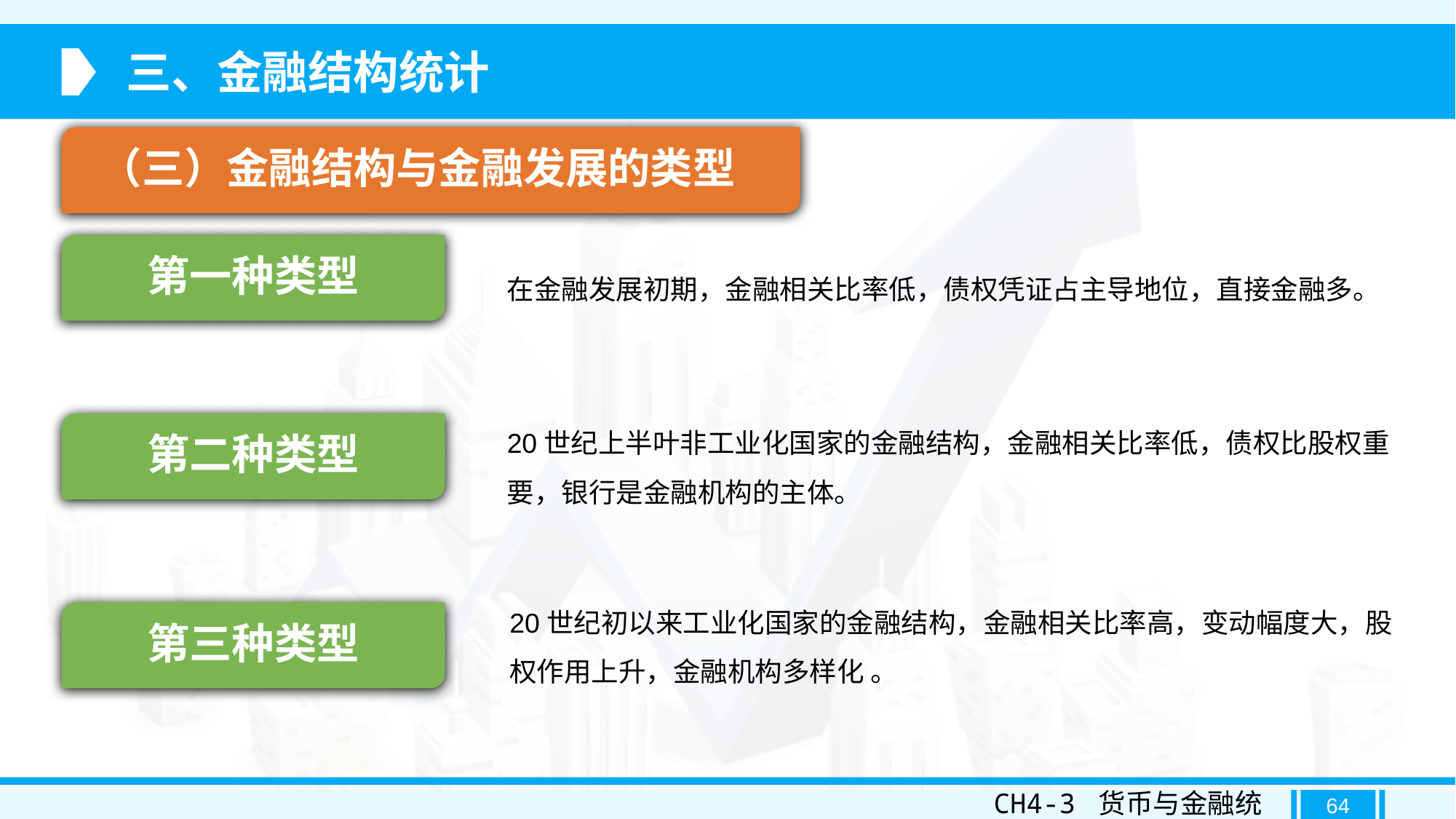

三、金融结构统计

（三）金融结构与金融发展的类型
第一种类型
在金融发展初期，金融相关比率低，债权凭证占主导地位，直接金融多。
20世纪上半叶非工业化国家的金融结构，金融相关比率低，债权比股权重要，银行是金融机构的主体。
第二种类型
20世纪初以来工业化国家的金融结构，金融相关比率高，变动幅度大，股权作用上升，金融机构多样化 。
第三种类型
CH4-3 货币与金融统计
64